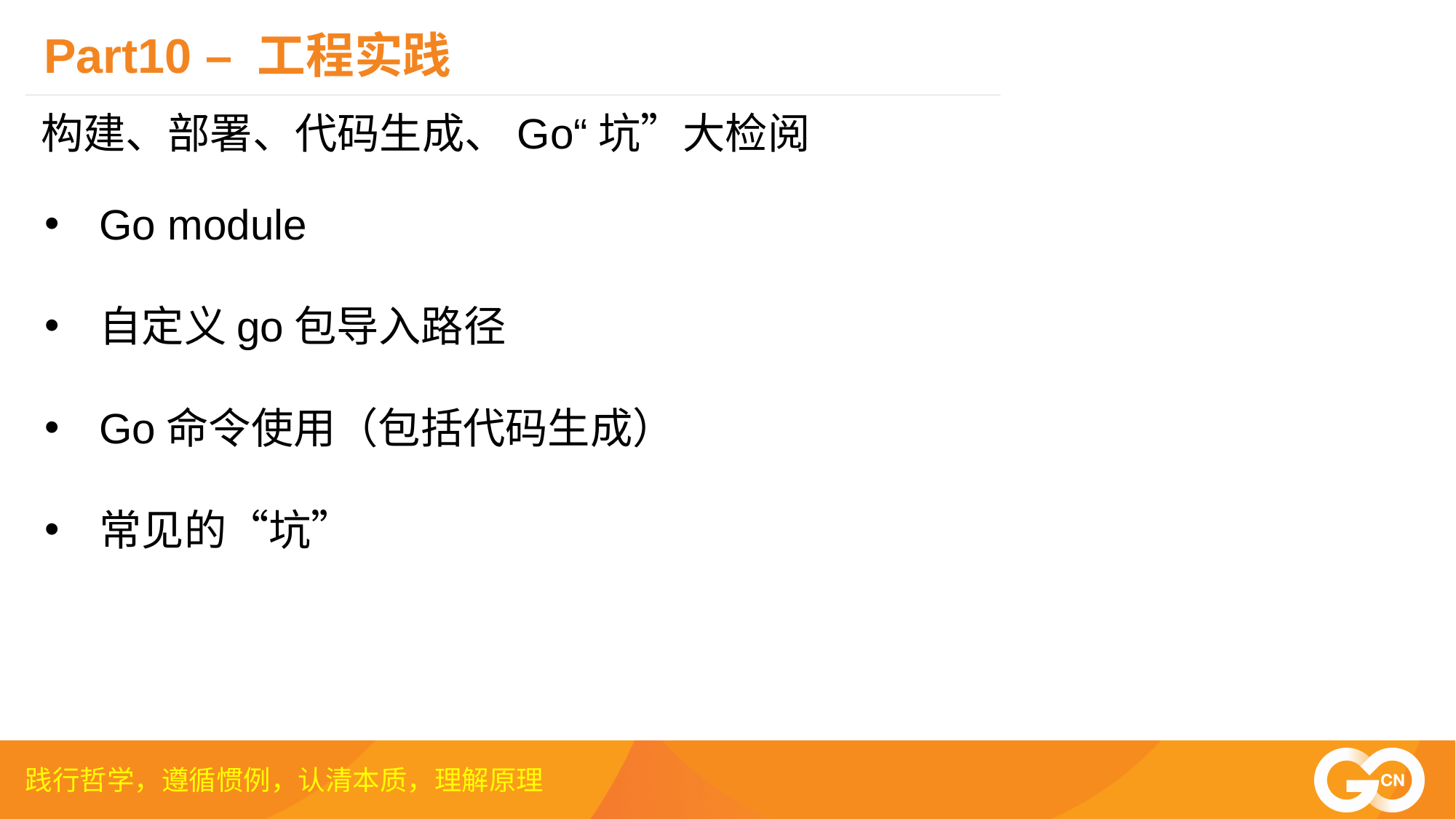

Part10 – 工程实践
构建、部署、代码生成、Go“坑”大检阅
Go module

自定义go包导入路径

Go命令使用（包括代码生成）

常见的“坑”
践行哲学，遵循惯例，认清本质，理解原理